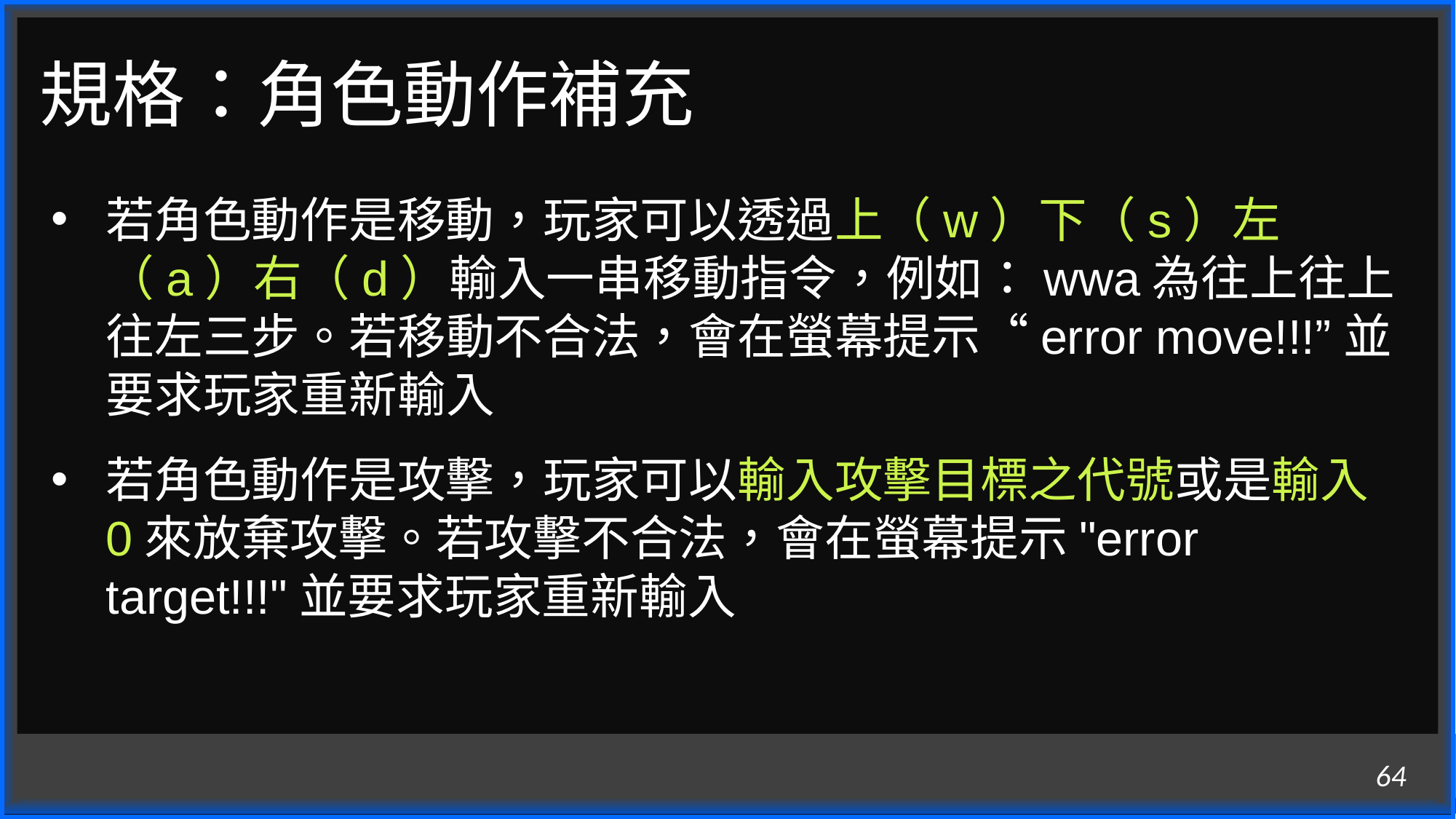

# 規格：角色動作補充
若角色動作是移動，玩家可以透過上（w）下（s）左（a）右（d）輸入一串移動指令，例如：wwa為往上往上往左三步。若移動不合法，會在螢幕提示“error move!!!”並要求玩家重新輸入
若角色動作是攻擊，玩家可以輸入攻擊目標之代號或是輸入0來放棄攻擊。若攻擊不合法，會在螢幕提示"error target!!!"並要求玩家重新輸入